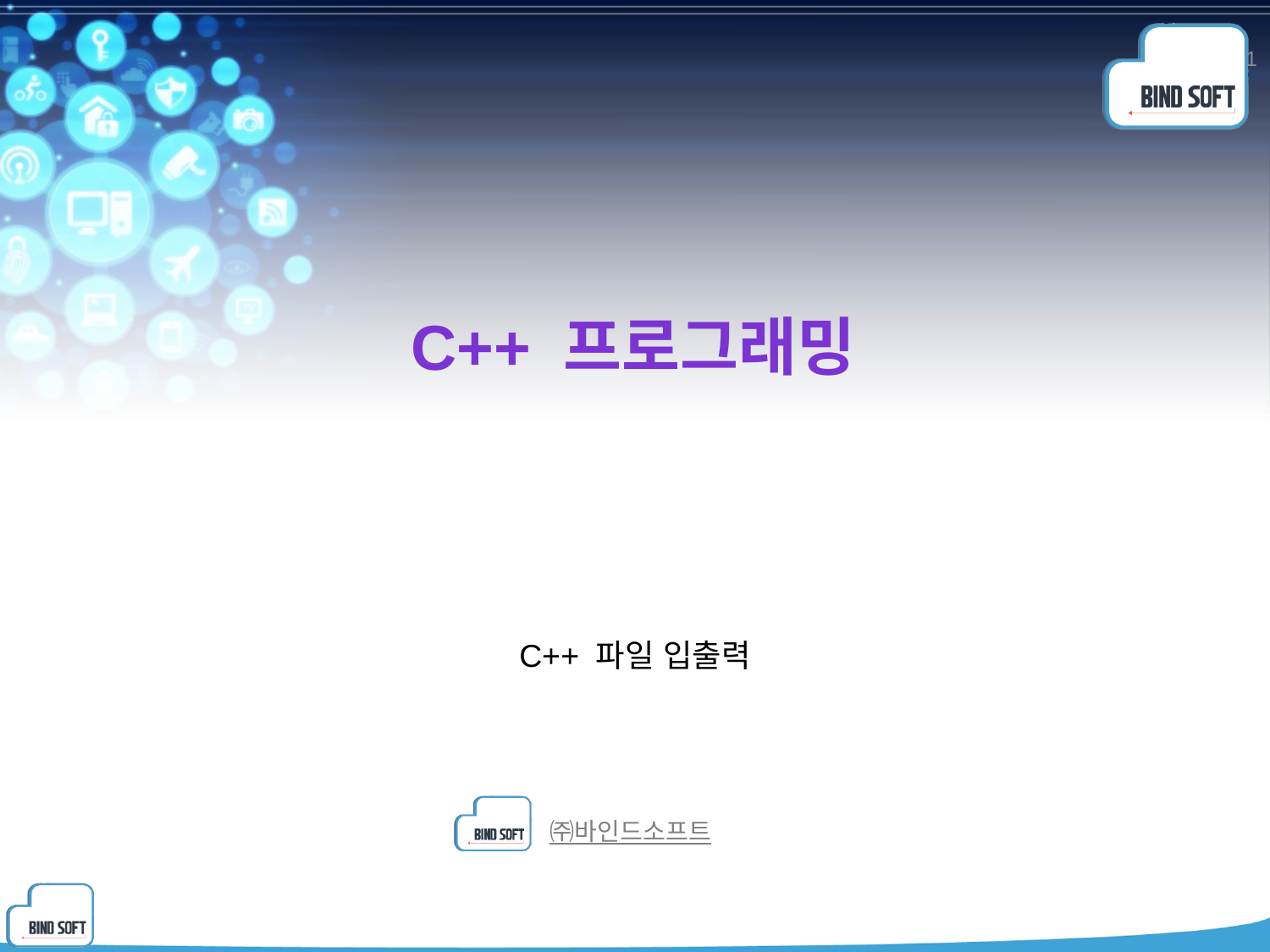

1
# c++ 프로그래밍
C++ 파일 입출력